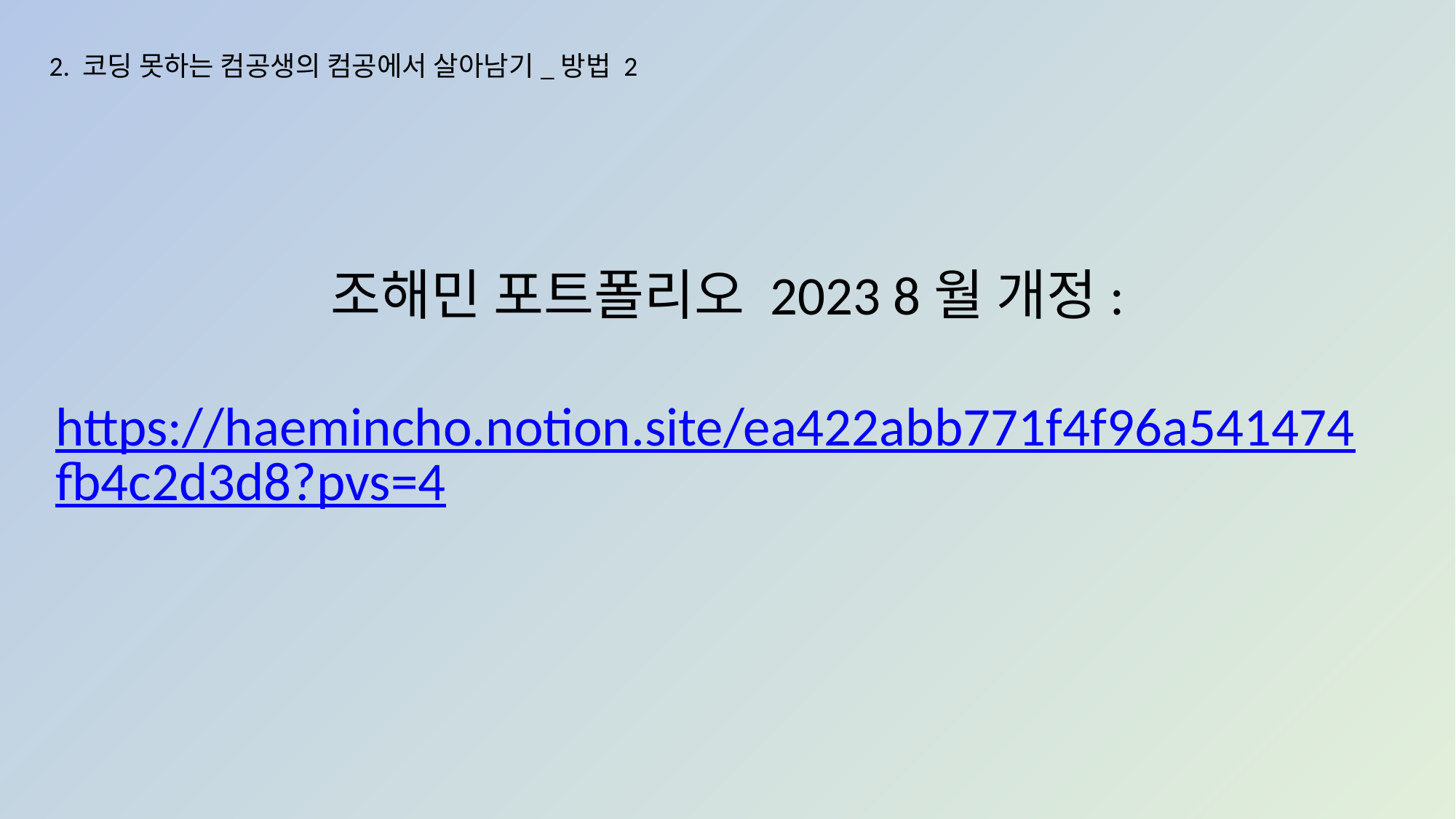

2. 코딩 못하는 컴공생의 컴공에서 살아남기_방법 2
조해민 포트폴리오 2023 8월 개정:

https://haemincho.notion.site/ea422abb771f4f96a541474fb4c2d3d8?pvs=4